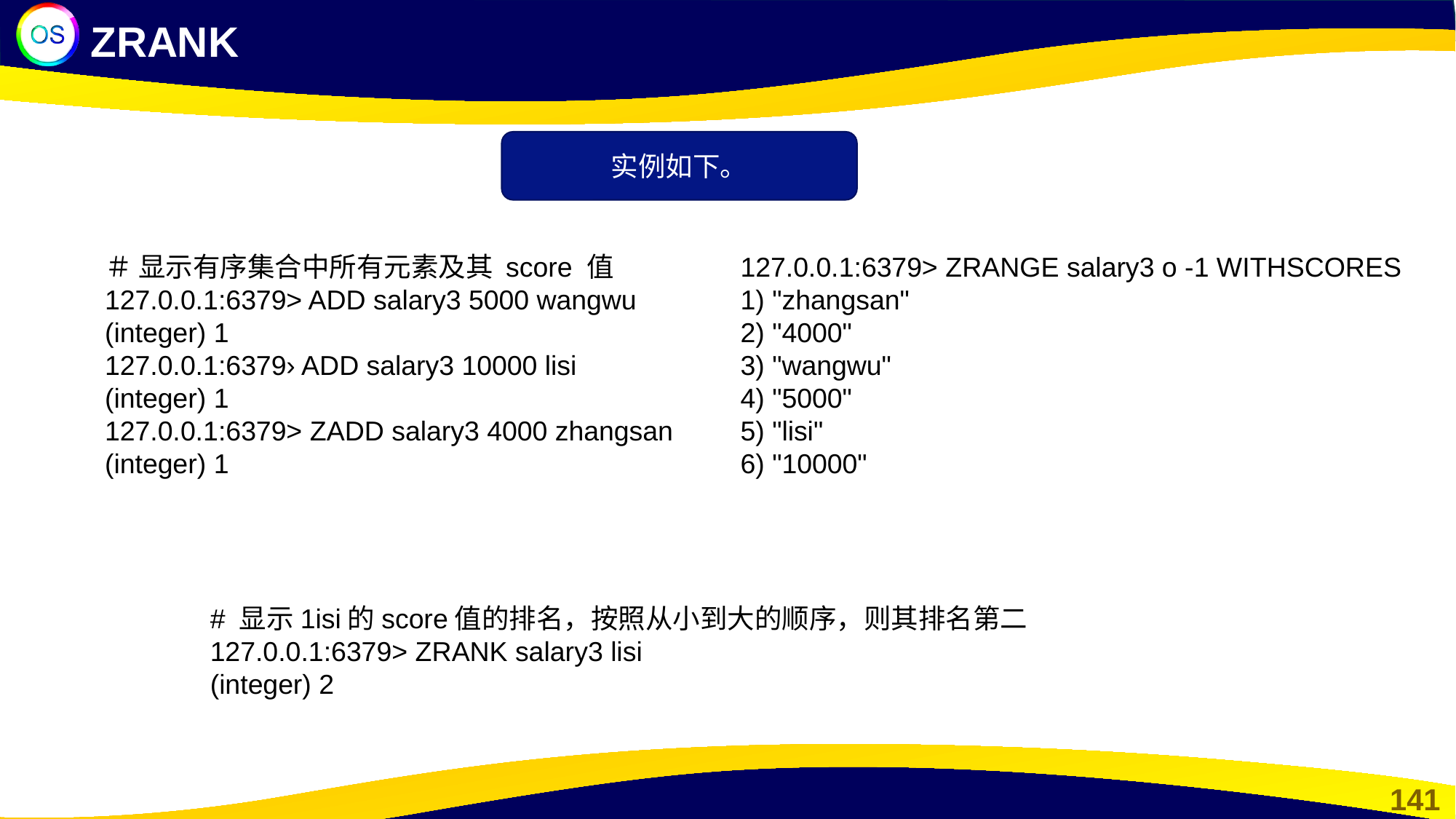

ZRANK
实例如下。
＃ 显示有序集合中所有元素及其 score 值
127.0.0.1:6379> ADD salary3 5000 wangwu
(integer) 1
127.0.0.1:6379› ADD salary3 10000 lisi
(integer) 1
127.0.0.1:6379> ZADD salary3 4000 zhangsan
(integer) 1
127.0.0.1:6379> ZRANGE salary3 o -1 WITHSCORES
1) "zhangsan"
2) "4000"
3) "wangwu"
4) "5000"
5) "lisi"
6) "10000"
# 显示1isi的score值的排名，按照从小到大的顺序，则其排名第二
127.0.0.1:6379> ZRANK salary3 lisi
(integer) 2